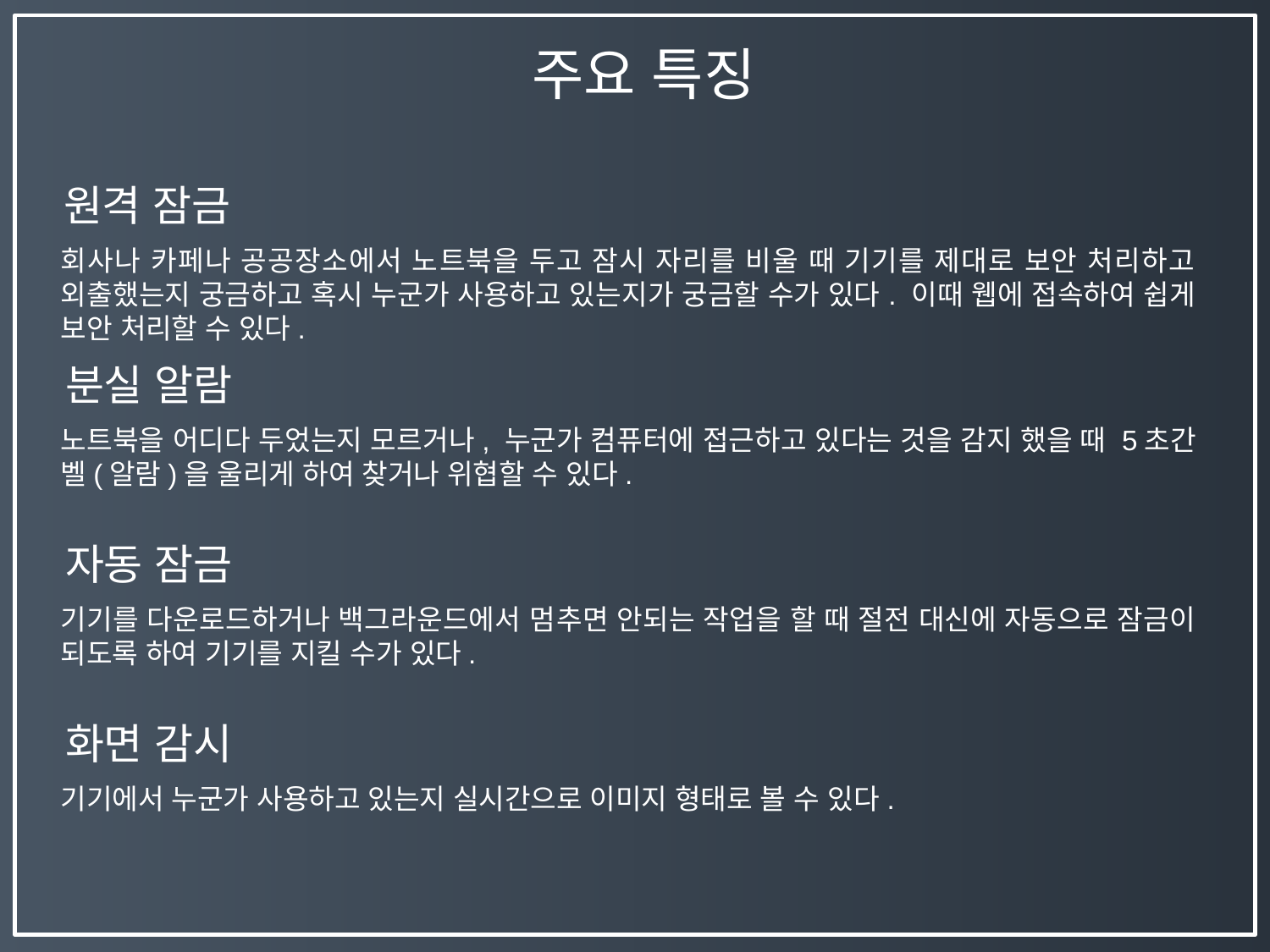

주요 특징
원격 잠금
회사나 카페나 공공장소에서 노트북을 두고 잠시 자리를 비울 때 기기를 제대로 보안 처리하고 외출했는지 궁금하고 혹시 누군가 사용하고 있는지가 궁금할 수가 있다. 이때 웹에 접속하여 쉽게 보안 처리할 수 있다.
분실 알람
노트북을 어디다 두었는지 모르거나, 누군가 컴퓨터에 접근하고 있다는 것을 감지 했을 때 5초간 벨(알람)을 울리게 하여 찾거나 위협할 수 있다.
자동 잠금
기기를 다운로드하거나 백그라운드에서 멈추면 안되는 작업을 할 때 절전 대신에 자동으로 잠금이 되도록 하여 기기를 지킬 수가 있다.
화면 감시
기기에서 누군가 사용하고 있는지 실시간으로 이미지 형태로 볼 수 있다.